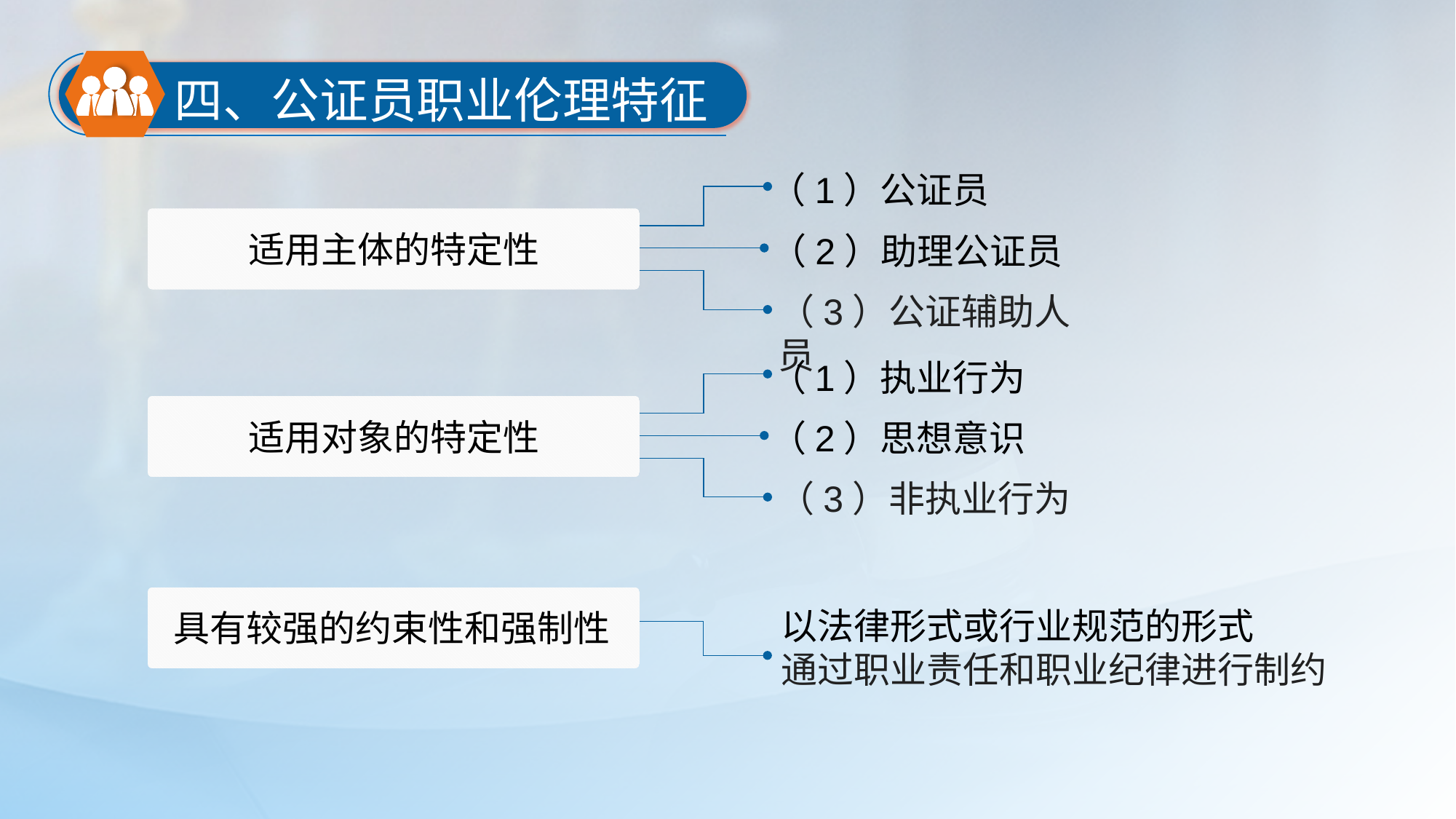

四、公证员职业伦理特征
（1）公证员

适用主体的特定性
（2）助理公证员
（3）公证辅助人员
（1）执业行为

适用对象的特定性
（2）思想意识
（3）非执业行为

具有较强的约束性和强制性
以法律形式或行业规范的形式
通过职业责任和职业纪律进行制约